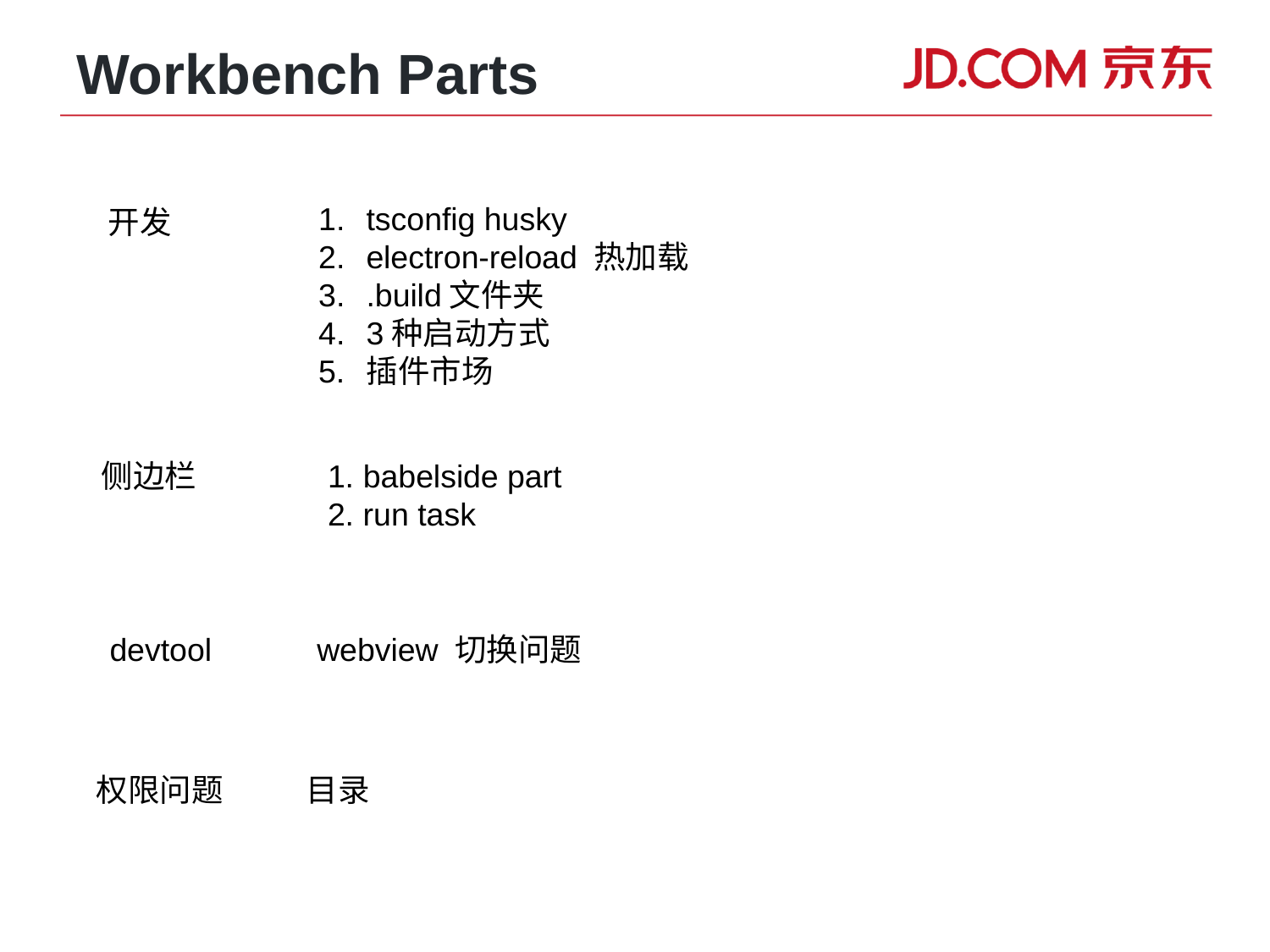

# Workbench Parts
tsconfig husky
electron-reload 热加载
.build文件夹
3种启动方式
插件市场

开发
侧边栏
1. babelside part
2. run task
devtool
 webview 切换问题

权限问题
目录